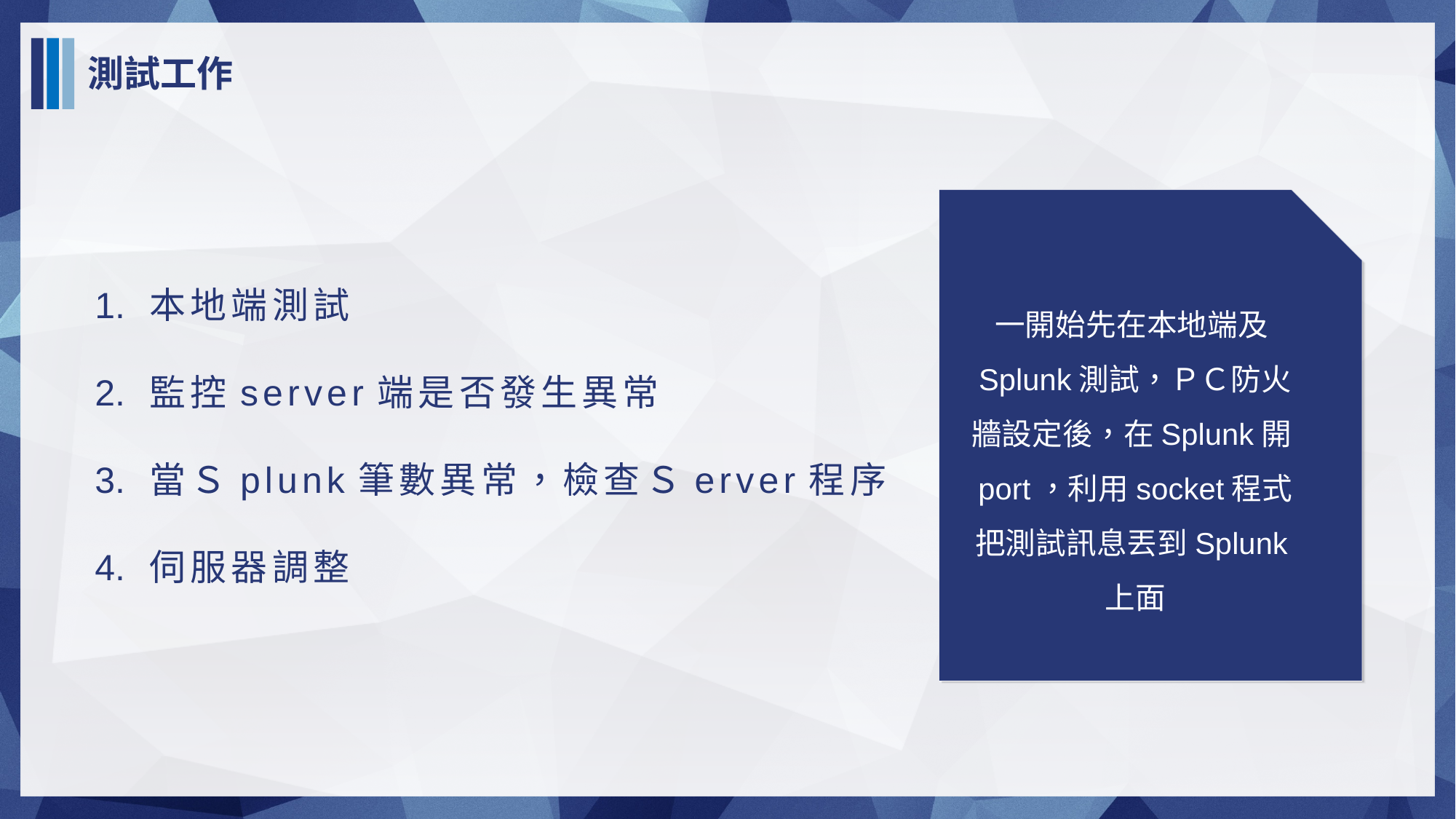

測試工作

一開始先在本地端及Splunk測試，ＰＣ防火牆設定後，在Splunk開port，利用socket程式把測試訊息丟到Splunk上面
本地端測試
監控server端是否發生異常
當Ｓplunk筆數異常，檢查Ｓerver程序
伺服器調整